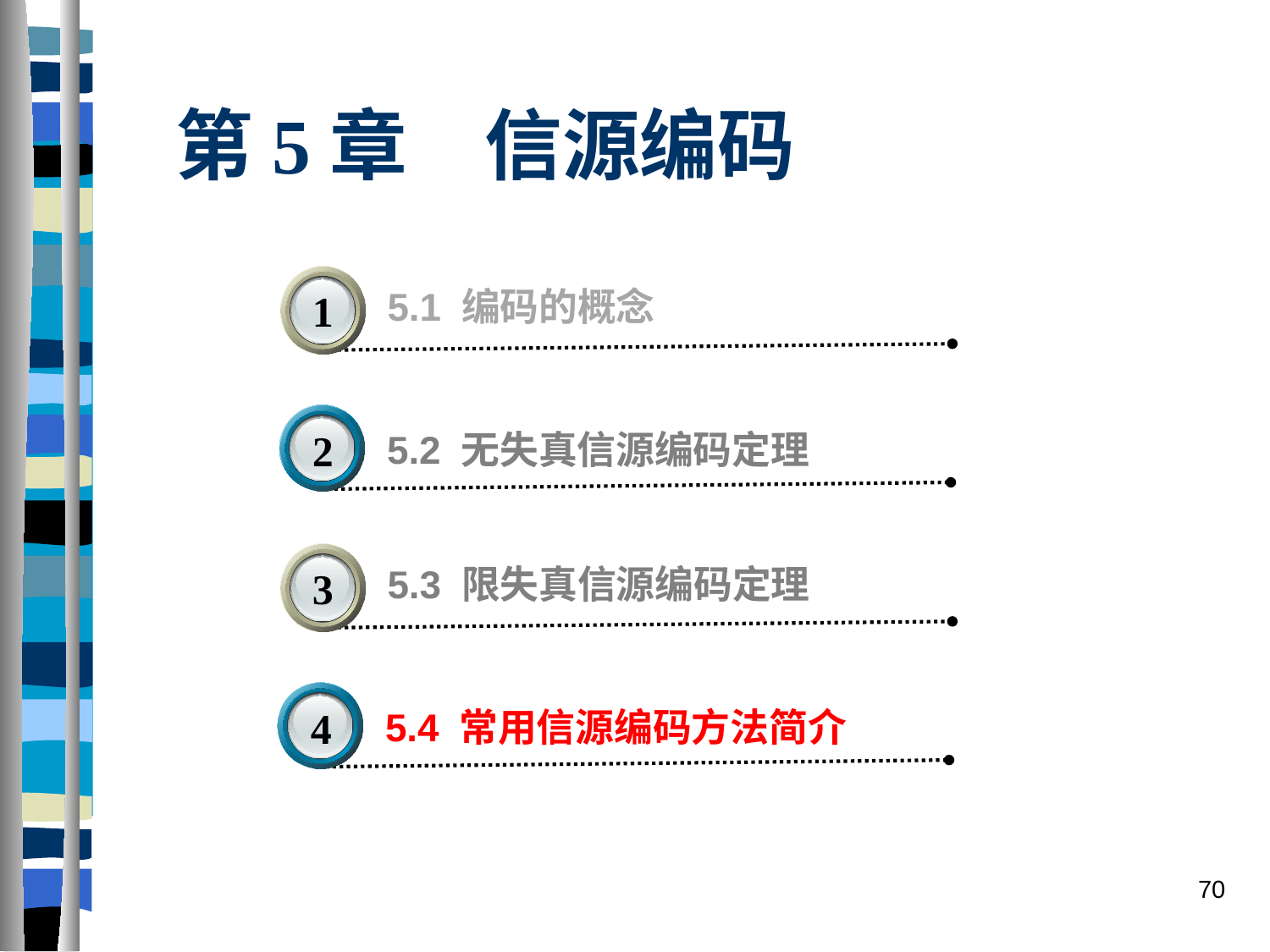

第5章　信源编码

1
5.1 编码的概念

2
5.2 无失真信源编码定理

3
5.3 限失真信源编码定理

4
5.4 常用信源编码方法简介

70